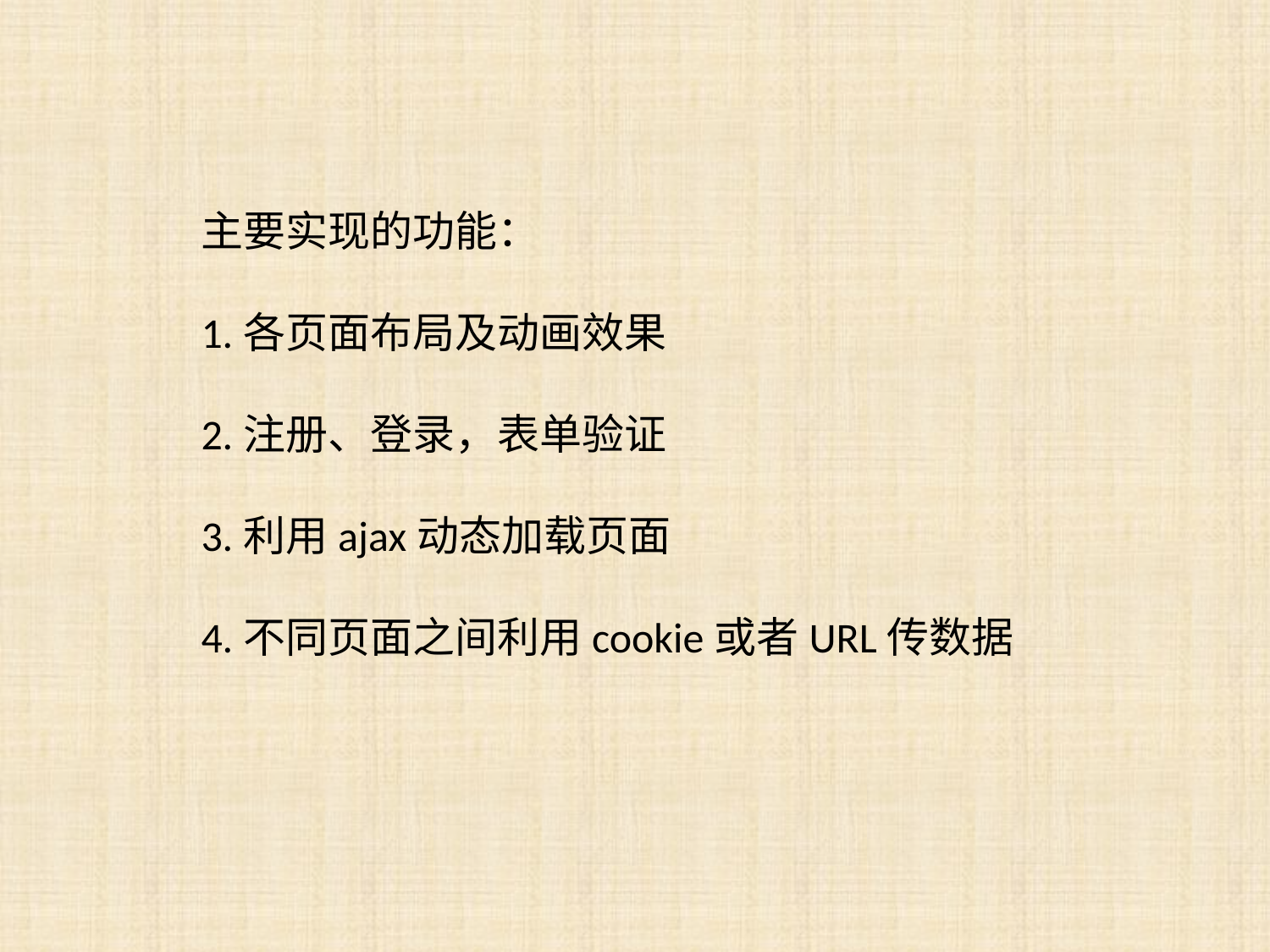

主要实现的功能：

1.各页面布局及动画效果

2.注册、登录，表单验证

3.利用ajax动态加载页面

4.不同页面之间利用cookie或者URL传数据